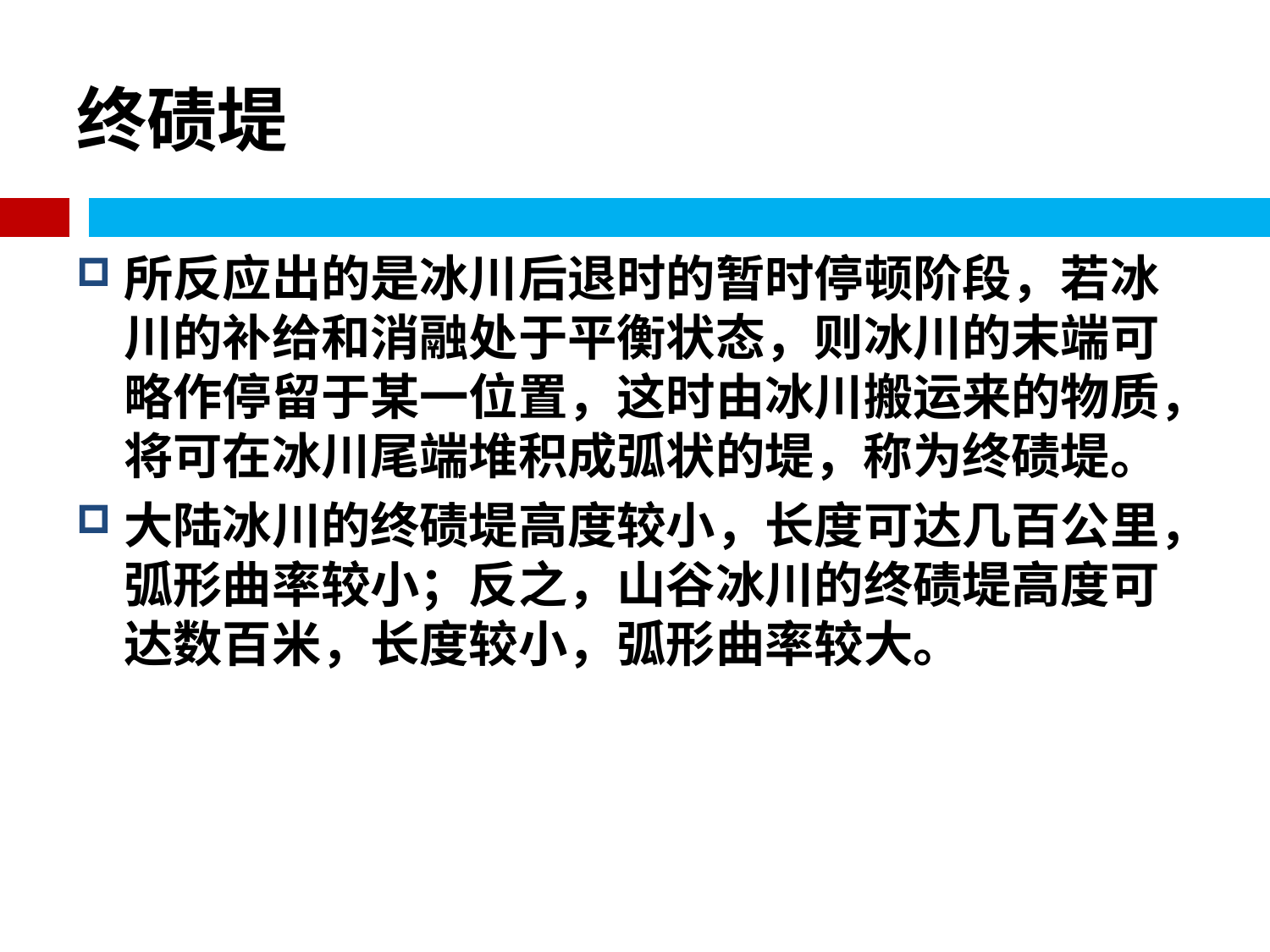

# 终碛堤
所反应出的是冰川后退时的暂时停顿阶段，若冰川的补给和消融处于平衡状态，则冰川的末端可略作停留于某一位置，这时由冰川搬运来的物质，将可在冰川尾端堆积成弧状的堤，称为终碛堤。
大陆冰川的终碛堤高度较小，长度可达几百公里，弧形曲率较小；反之，山谷冰川的终碛堤高度可达数百米，长度较小，弧形曲率较大。